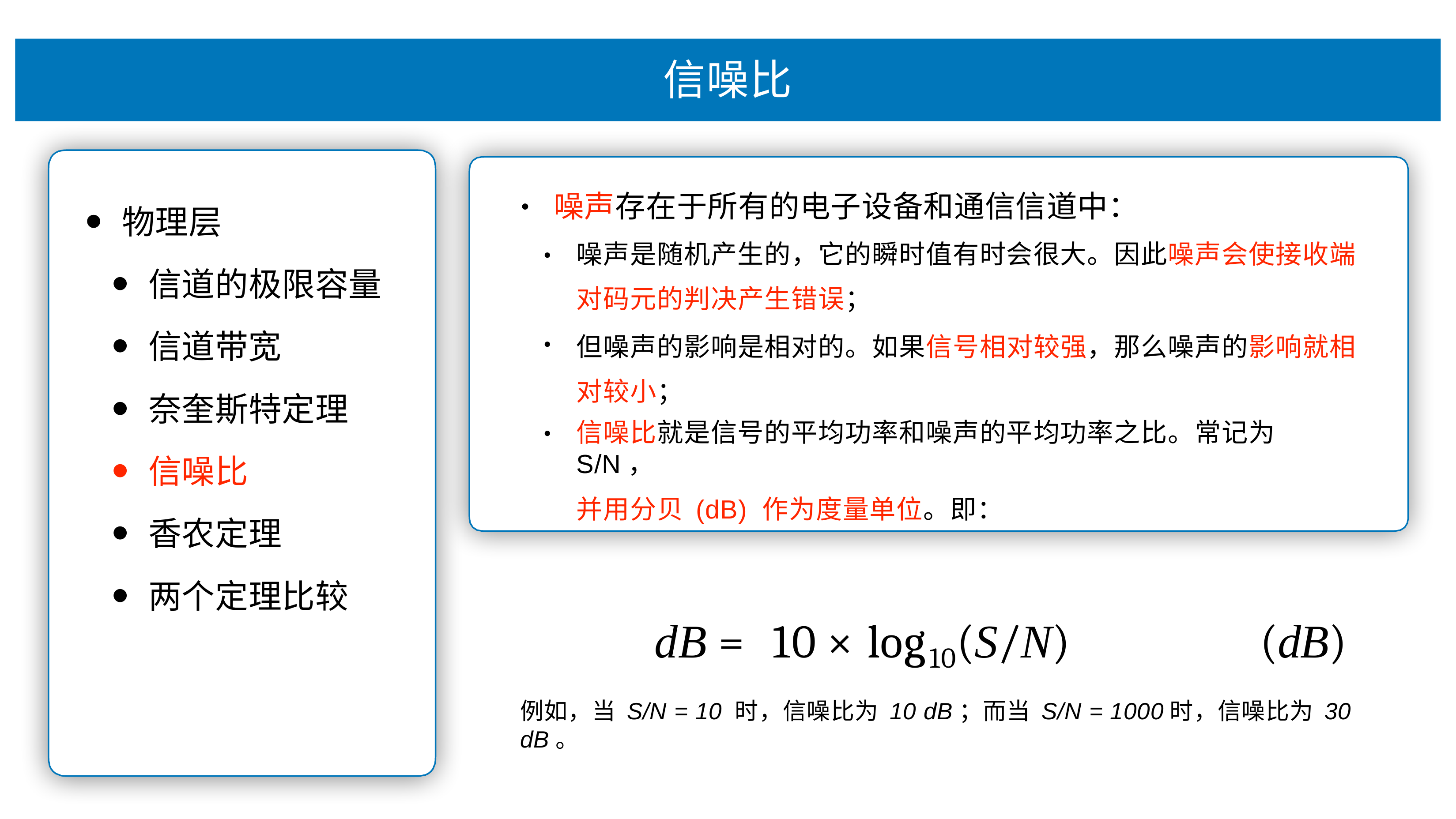

信噪⽐

噪声存在于所有的电⼦设备和通信信道中：
噪声是随机产⽣的，它的瞬时值有时会很⼤。因此噪声会使接收端 对码元的判决产⽣错误；
但噪声的影响是相对的。如果信号相对较强，那么噪声的影响就相 对较⼩；
信噪⽐就是信号的平均功率和噪声的平均功率之⽐。常记为 S/N，
并⽤分⻉ (dB) 作为度量单位。即：

dB = 10 × log10(S/N)	(dB)
•
物理层
信道的极限容量
信道带宽
奈奎斯特定理
信噪⽐
⾹农定理
两个定理⽐较
•
•
•
例如，当 S/N = 10 时，信噪⽐为 10 dB；⽽当 S/N = 1000时，信噪⽐为 30 dB。